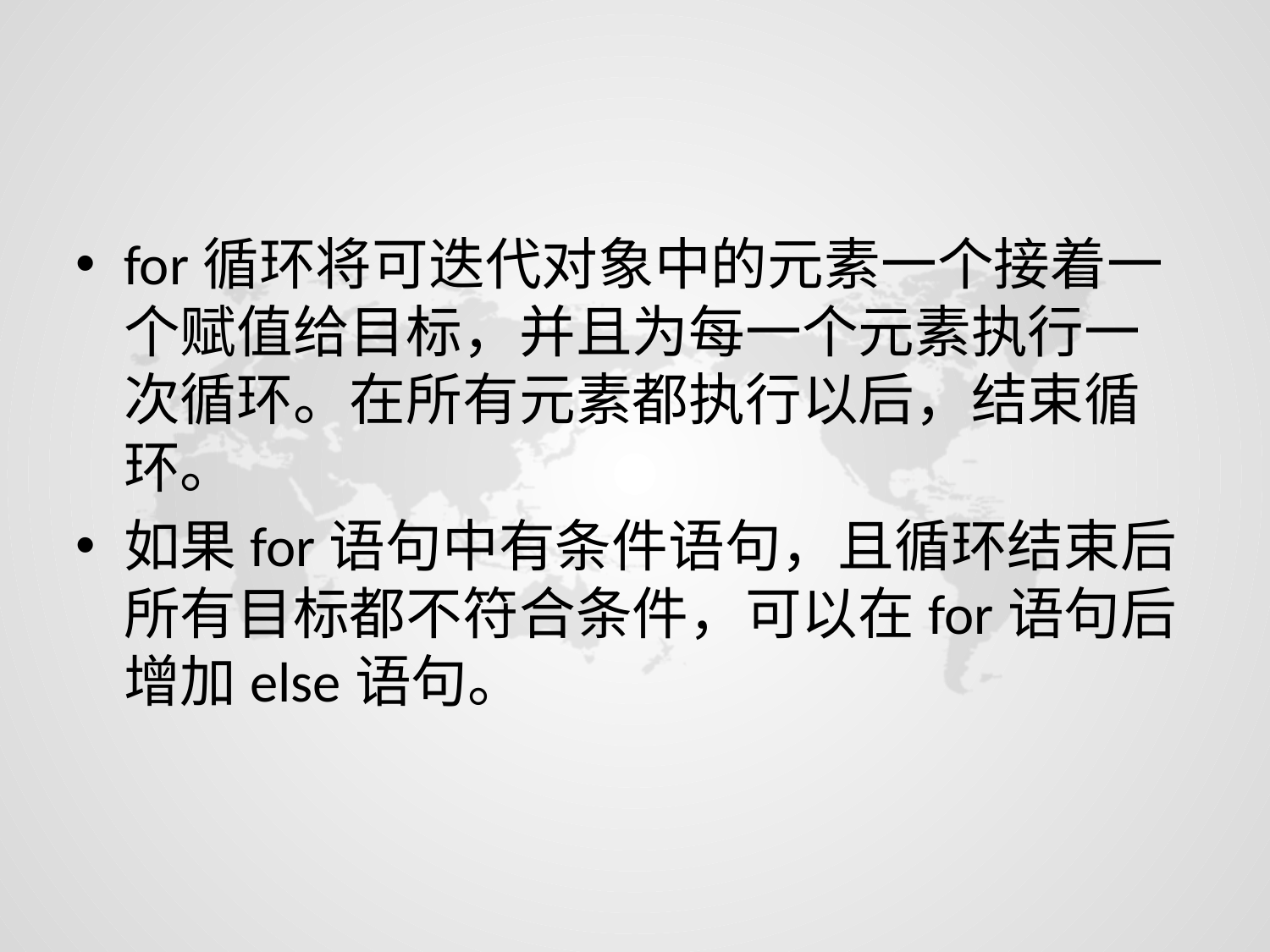

#
for循环将可迭代对象中的元素一个接着一个赋值给目标，并且为每一个元素执行一次循环。在所有元素都执行以后，结束循环。
如果for语句中有条件语句，且循环结束后所有目标都不符合条件，可以在for语句后增加else语句。